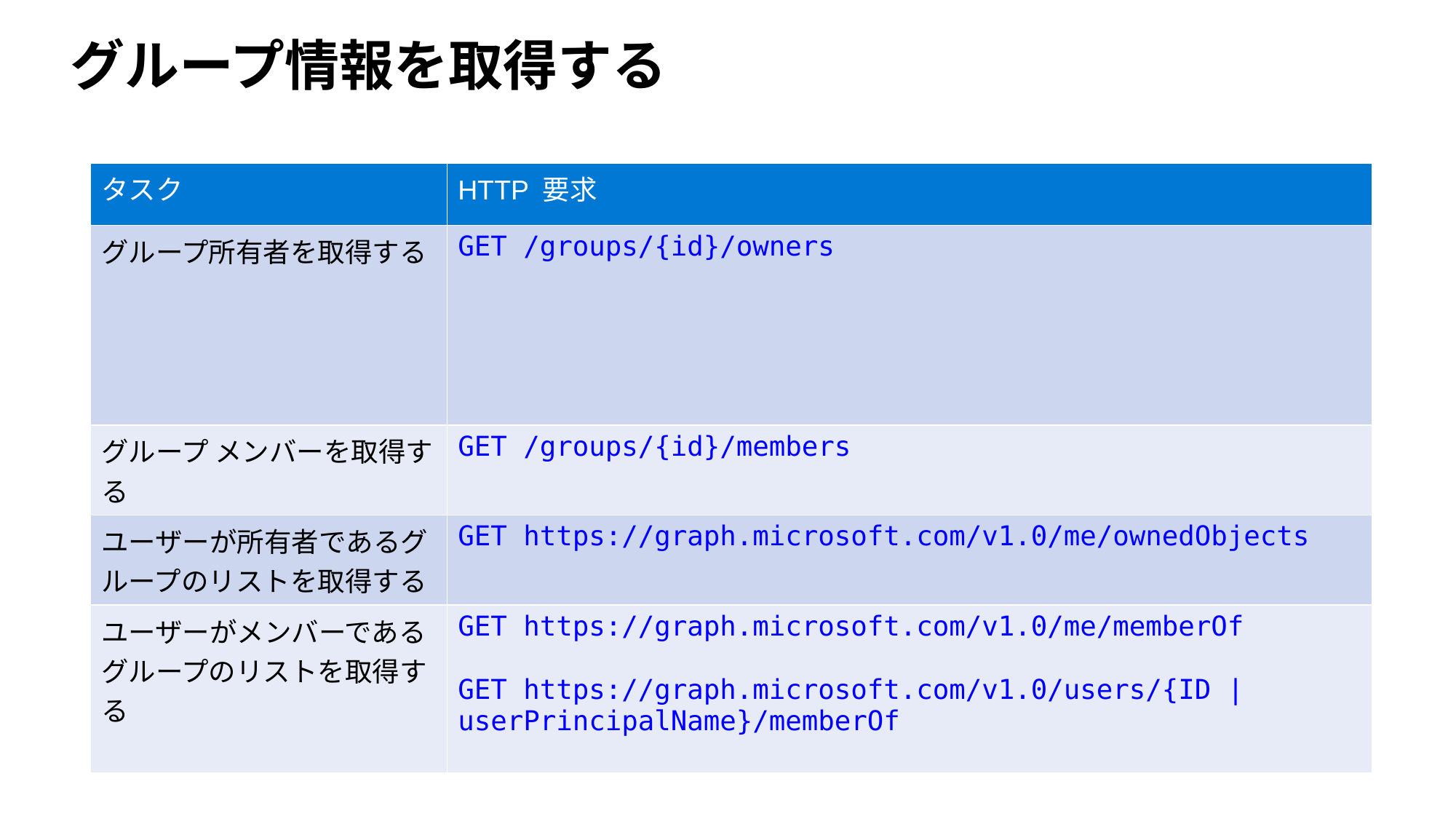

# グループ情報を取得する
| タスク | HTTP 要求 |
| --- | --- |
| グループ所有者を取得する | GET /groups/{id}/owners |
| グループ メンバーを取得する | GET /groups/{id}/members |
| ユーザーが所有者であるグループのリストを取得する | GET https://graph.microsoft.com/v1.0/me/ownedObjects |
| ユーザーがメンバーであるグループのリストを取得する | GET https://graph.microsoft.com/v1.0/me/memberOf GET https://graph.microsoft.com/v1.0/users/{ID | userPrincipalName}/memberOf |